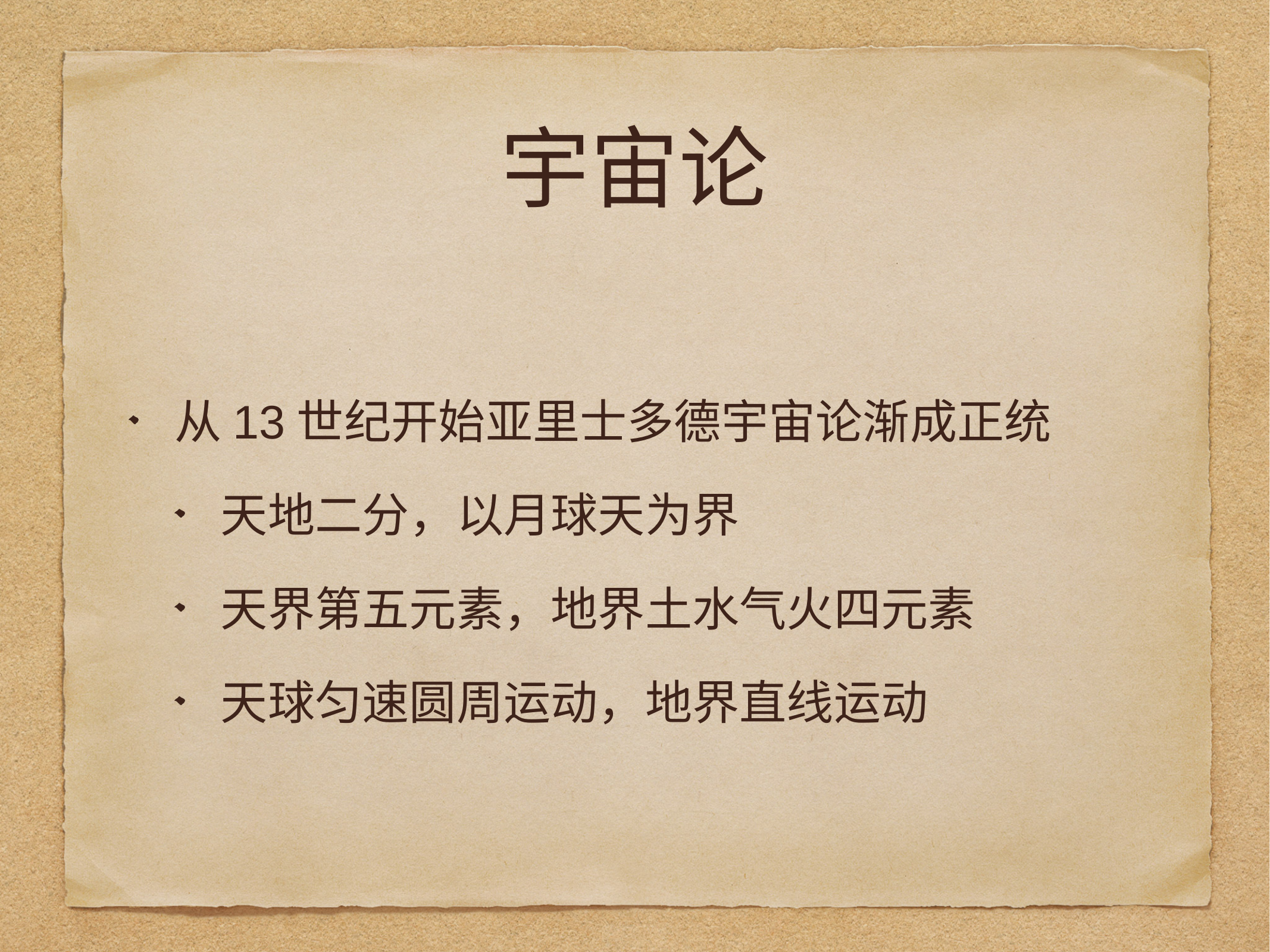

# 宇宙论
从13世纪开始亚里士多德宇宙论渐成正统
天地二分，以月球天为界
天界第五元素，地界土水气火四元素
天球匀速圆周运动，地界直线运动